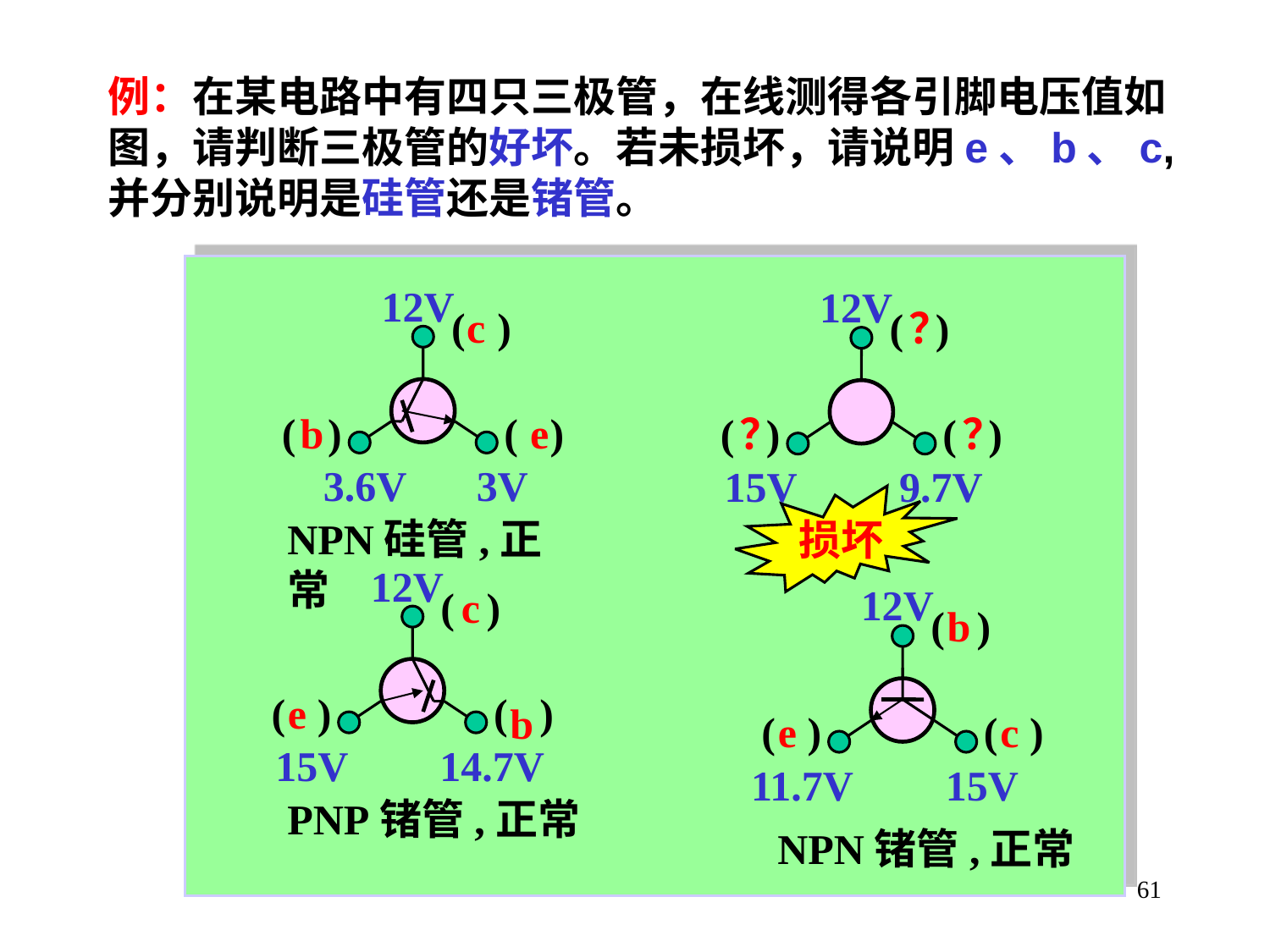

例：在某电路中有四只三极管，在线测得各引脚电压值如图，请判断三极管的好坏。若未损坏，请说明e、b、c,并分别说明是硅管还是锗管。

12V
(   )

(   )
(   )

3.6V
3V
12V
(   )

(   )
(   )

15V
9.7V
c
？
？
？

b
e

损坏
NPN硅管,正常
12V
(   )

(   )
(   )

15V
14.7V
12V
(   )

(   )
(   )

11.7V
15V
c
b

e
b
e
c
PNP锗管,正常
NPN锗管,正常
61